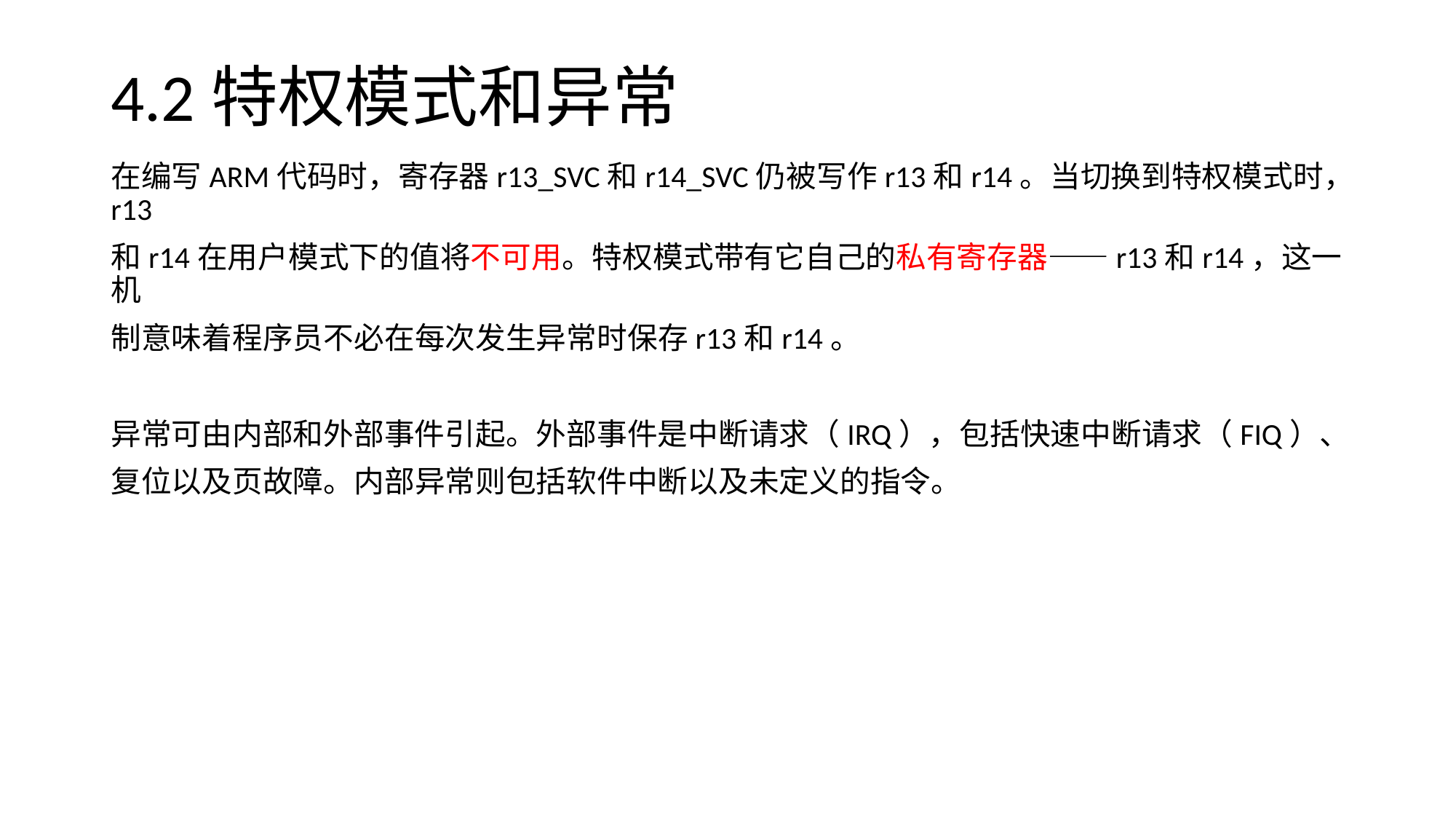

# 4.2特权模式和异常
在编写ARM代码时，寄存器r13_SVC和r14_SVC仍被写作r13和r14。当切换到特权模式时，r13
和r14在用户模式下的值将不可用。特权模式带有它自己的私有寄存器——r13和r14，这一机
制意味着程序员不必在每次发生异常时保存r13和r14。

异常可由内部和外部事件引起。外部事件是中断请求（IRQ），包括快速中断请求（FIQ）、
复位以及页故障。内部异常则包括软件中断以及未定义的指令。